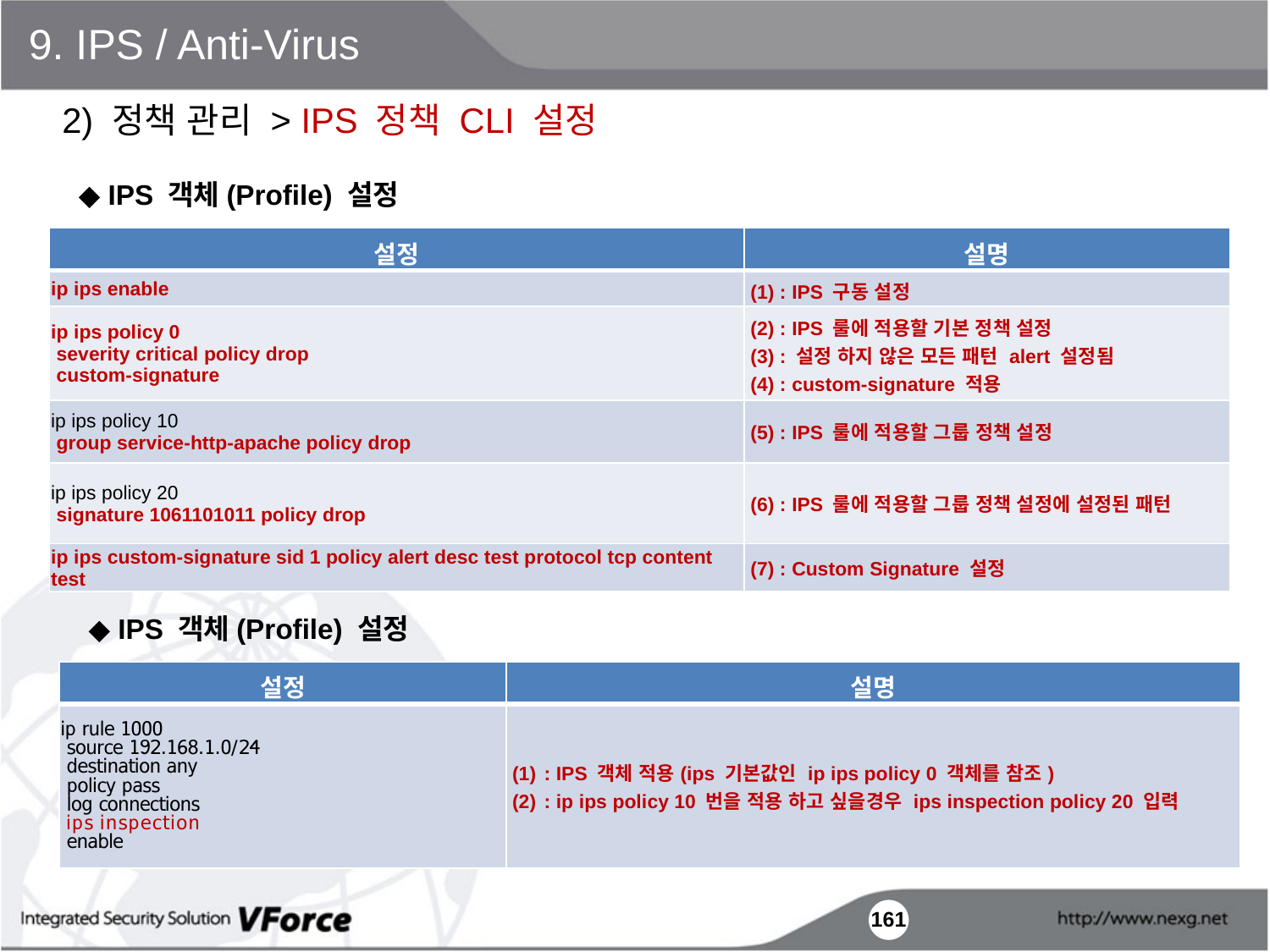

9. IPS / Anti-Virus
2) 정책 관리 > IPS 정책 CLI 설정
◆ IPS 객체(Profile) 설정
| 설정 | 설명 |
| --- | --- |
| ip ips enable | (1) : IPS 구동 설정 |
| ip ips policy 0 severity critical policy drop custom-signature | (2) : IPS 룰에 적용할 기본 정책 설정 (3) : 설정 하지 않은 모든 패턴 alert 설정됨 (4) : custom-signature 적용 |
| ip ips policy 10 group service-http-apache policy drop | (5) : IPS 룰에 적용할 그룹 정책 설정 |
| ip ips policy 20 signature 1061101011 policy drop | (6) : IPS 룰에 적용할 그룹 정책 설정에 설정된 패턴 |
| ip ips custom-signature sid 1 policy alert desc test protocol tcp content test | (7) : Custom Signature 설정 |
◆ IPS 객체(Profile) 설정
| 설정 | 설명 |
| --- | --- |
| ip rule 1000 source 192.168.1.0/24 destination any policy pass log connections ips inspection enable | : IPS 객체 적용(ips 기본값인 ip ips policy 0 객체를 참조) : ip ips policy 10 번을 적용 하고 싶을경우 ips inspection policy 20 입력 |